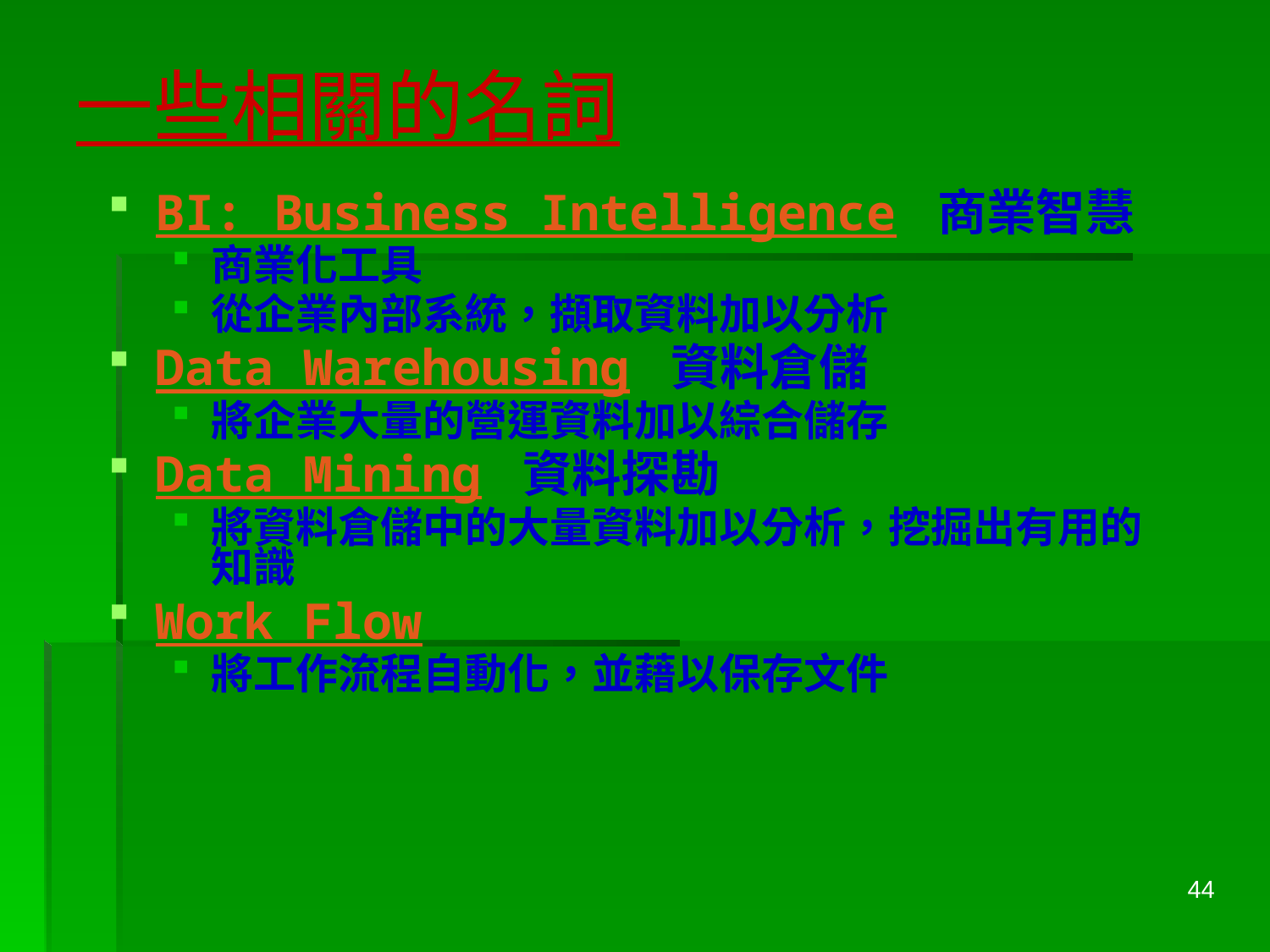

# 一些相關的名詞
BI: Business Intelligence 商業智慧
商業化工具
從企業內部系統，擷取資料加以分析
Data Warehousing 資料倉儲
將企業大量的營運資料加以綜合儲存
Data Mining 資料探勘
將資料倉儲中的大量資料加以分析，挖掘出有用的知識
Work Flow
將工作流程自動化，並藉以保存文件
44